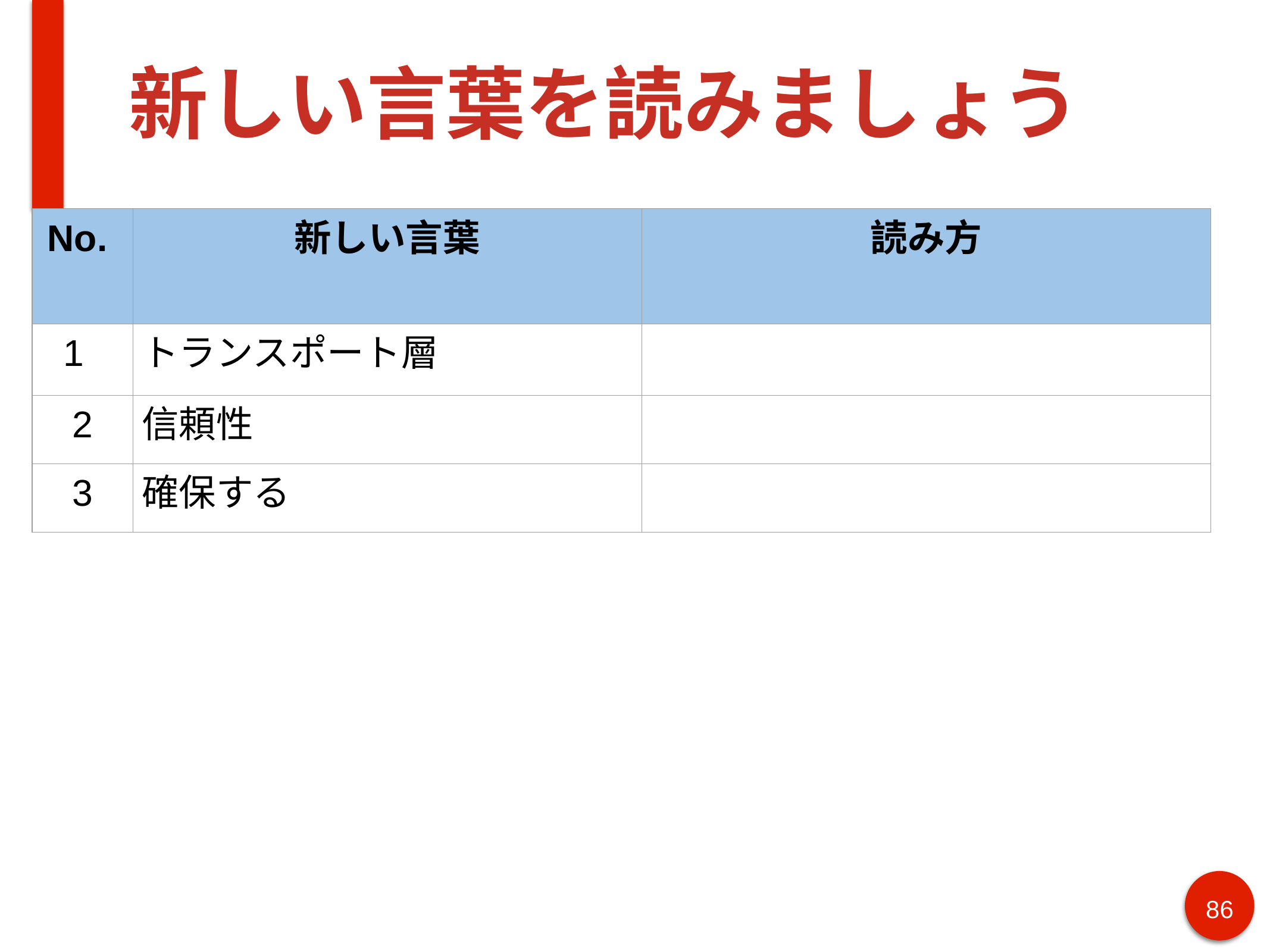

# 新しい言葉を読みましょう
| No. | 新しい言葉 | 読み方 |
| --- | --- | --- |
| 1 | トランスポート層 |  |
| 2 | 信頼性 |  |
| 3 | 確保する |  |
86